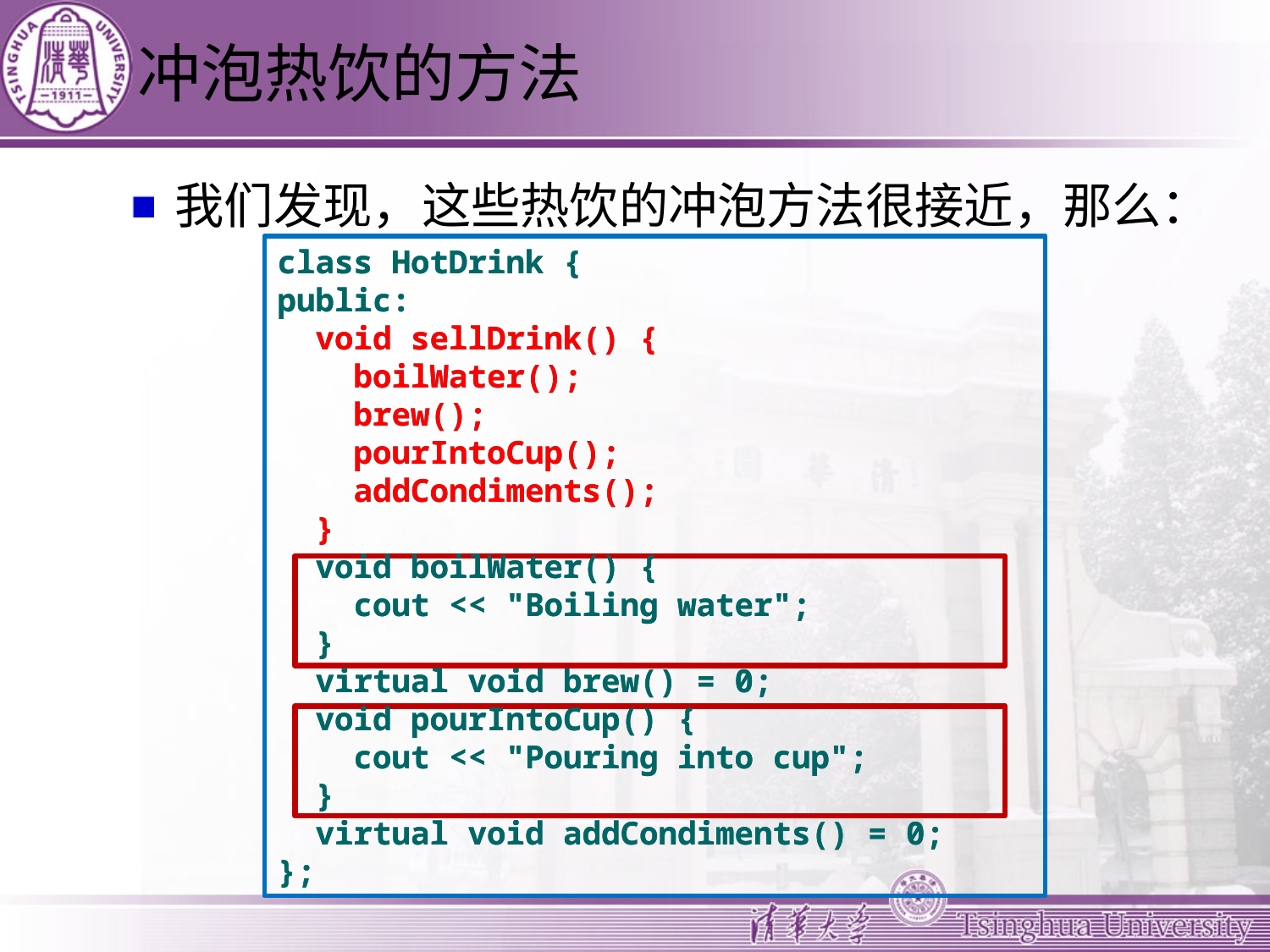

# 冲泡热饮的方法
我们发现，这些热饮的冲泡方法很接近，那么：
class HotDrink {
public:
  void sellDrink() {
    boilWater();
    brew();
    pourIntoCup();
    addCondiments();
  }
  void boilWater() {
    cout << "Boiling water";
  }
  virtual void brew() = 0;
  void pourIntoCup() {
    cout << "Pouring into cup";
  }
  virtual void addCondiments() = 0;
};
class HotDrink {
public:
  void sellDrink() {
    boilWater();
    brew();
    pourIntoCup();
    addCondiments();
  }
  void boilWater() {
    cout << "Boiling water";
  }
  virtual void brew() = 0;
  void pourIntoCup() {
    cout << "Pouring into cup";
  }
  virtual void addCondiments() = 0;
};